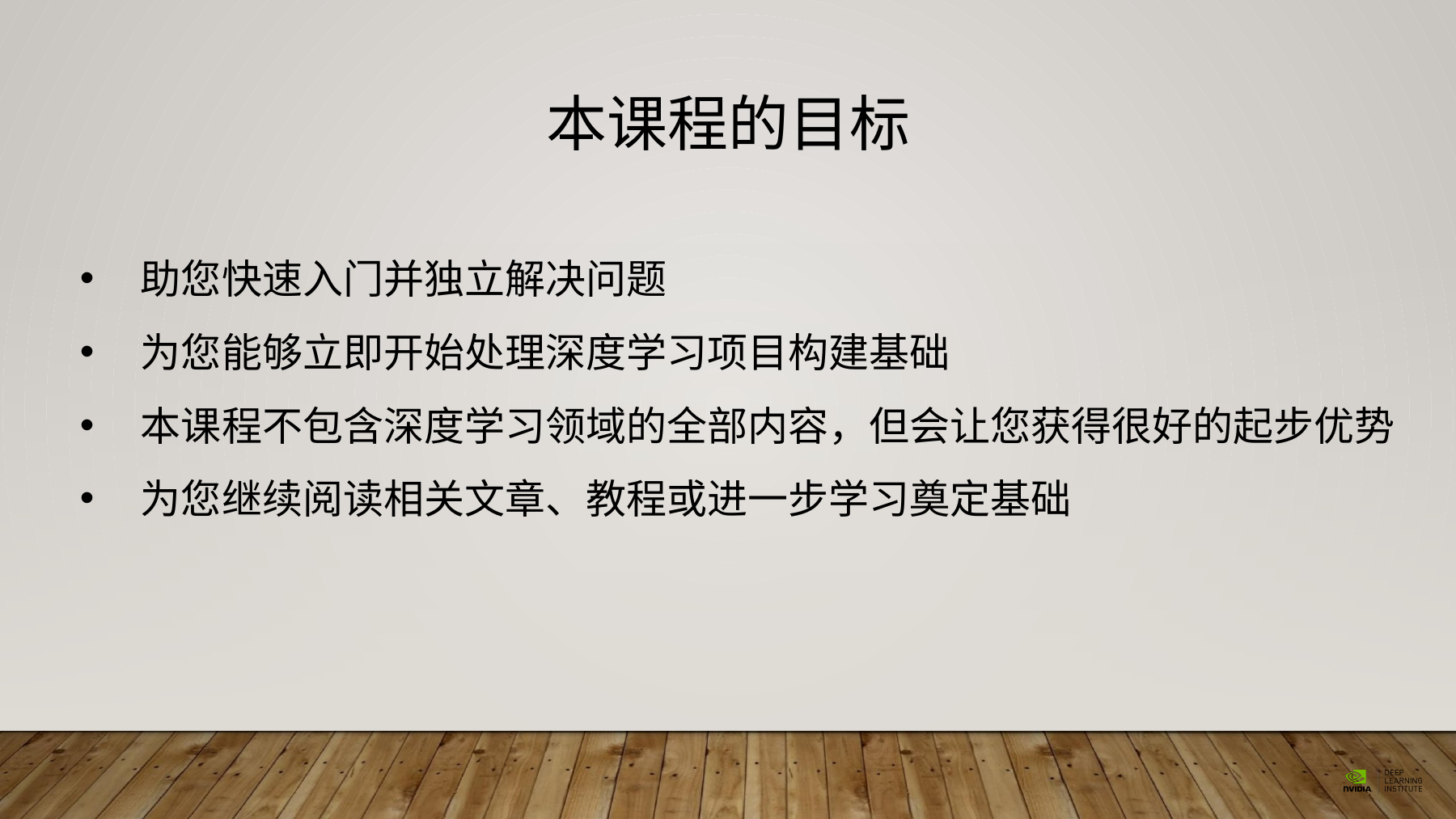

# 本课程的目标
助您快速入门并独立解决问题
为您能够立即开始处理深度学习项目构建基础
本课程不包含深度学习领域的全部内容，但会让您获得很好的起步优势
为您继续阅读相关文章、教程或进一步学习奠定基础